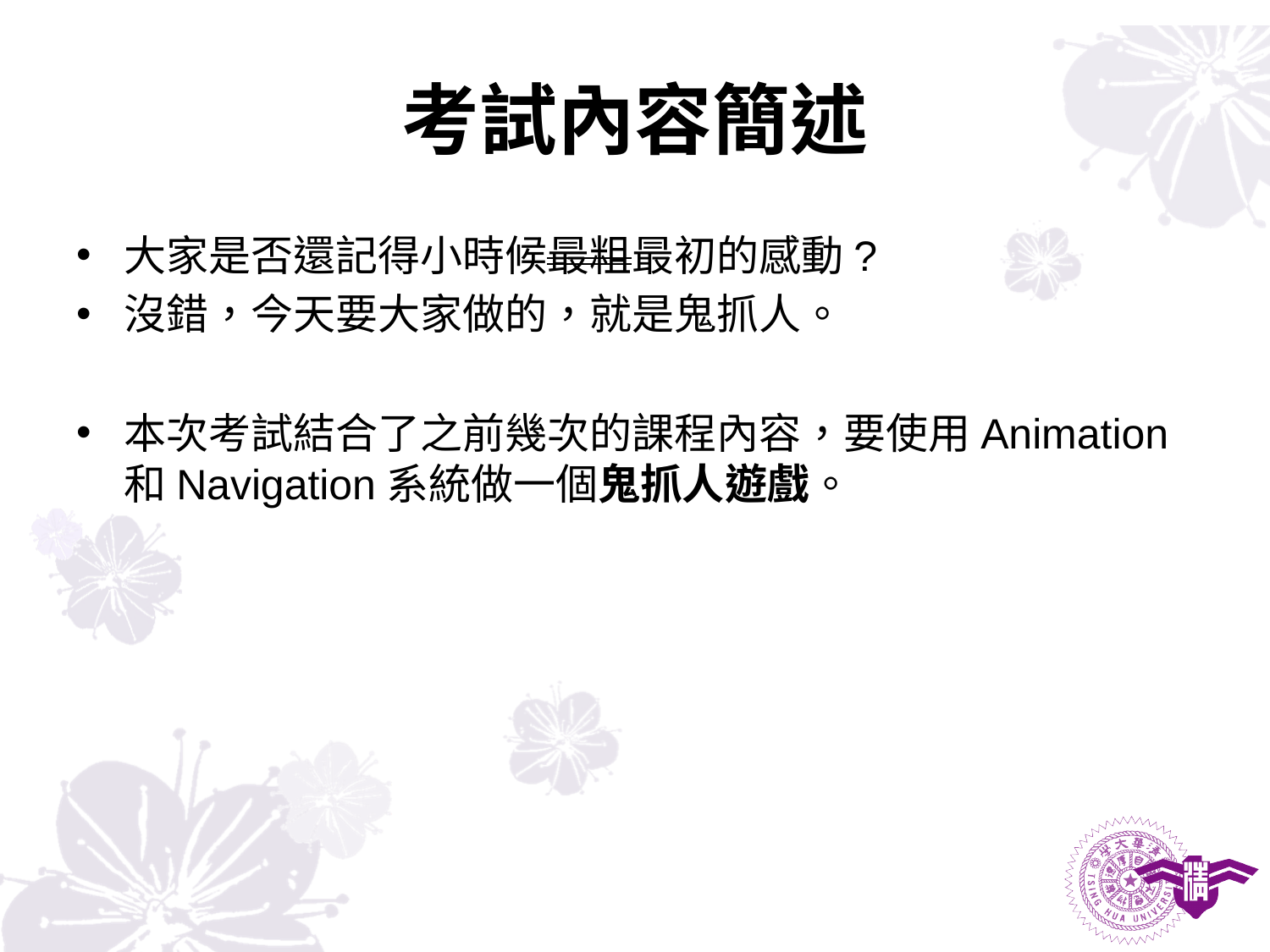

# 考試內容簡述
大家是否還記得小時候最粗最初的感動?
沒錯，今天要大家做的，就是鬼抓人。

本次考試結合了之前幾次的課程內容，要使用Animation和Navigation系統做一個鬼抓人遊戲。